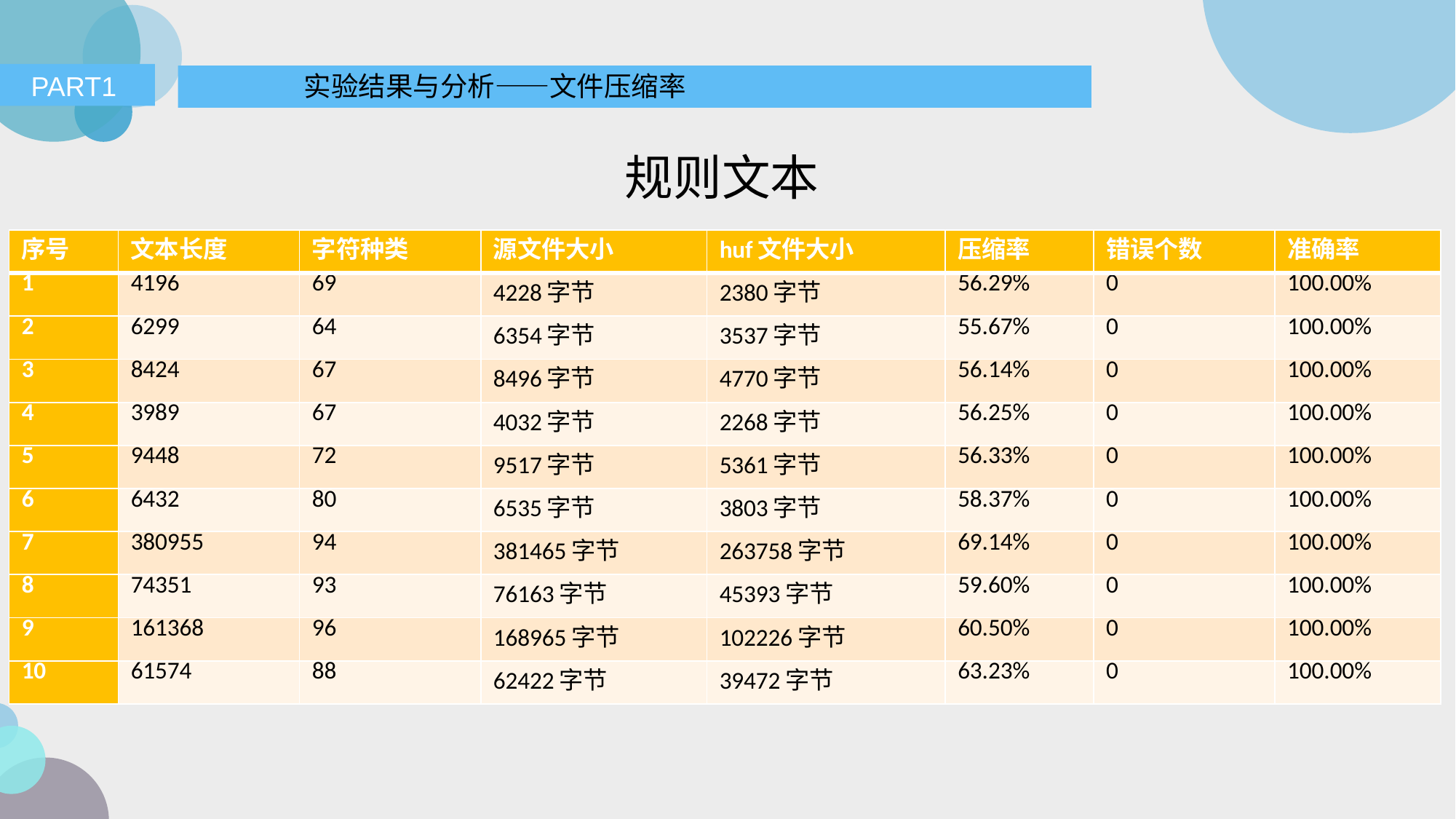

PART1
实验结果与分析——文件压缩率

规则文本
| 序号 | 文本长度 | 字符种类 | 源文件大小 | huf文件大小 | 压缩率 | 错误个数 | 准确率 |
| --- | --- | --- | --- | --- | --- | --- | --- |
| 1 | 4196 | 69 | 4228字节 | 2380字节 | 56.29% | 0 | 100.00% |
| 2 | 6299 | 64 | 6354字节 | 3537字节 | 55.67% | 0 | 100.00% |
| 3 | 8424 | 67 | 8496字节 | 4770字节 | 56.14% | 0 | 100.00% |
| 4 | 3989 | 67 | 4032字节 | 2268字节 | 56.25% | 0 | 100.00% |
| 5 | 9448 | 72 | 9517字节 | 5361字节 | 56.33% | 0 | 100.00% |
| 6 | 6432 | 80 | 6535字节 | 3803字节 | 58.37% | 0 | 100.00% |
| 7 | 380955 | 94 | 381465字节 | 263758字节 | 69.14% | 0 | 100.00% |
| 8 | 74351 | 93 | 76163字节 | 45393字节 | 59.60% | 0 | 100.00% |
| 9 | 161368 | 96 | 168965字节 | 102226字节 | 60.50% | 0 | 100.00% |
| 10 | 61574 | 88 | 62422字节 | 39472字节 | 63.23% | 0 | 100.00% |